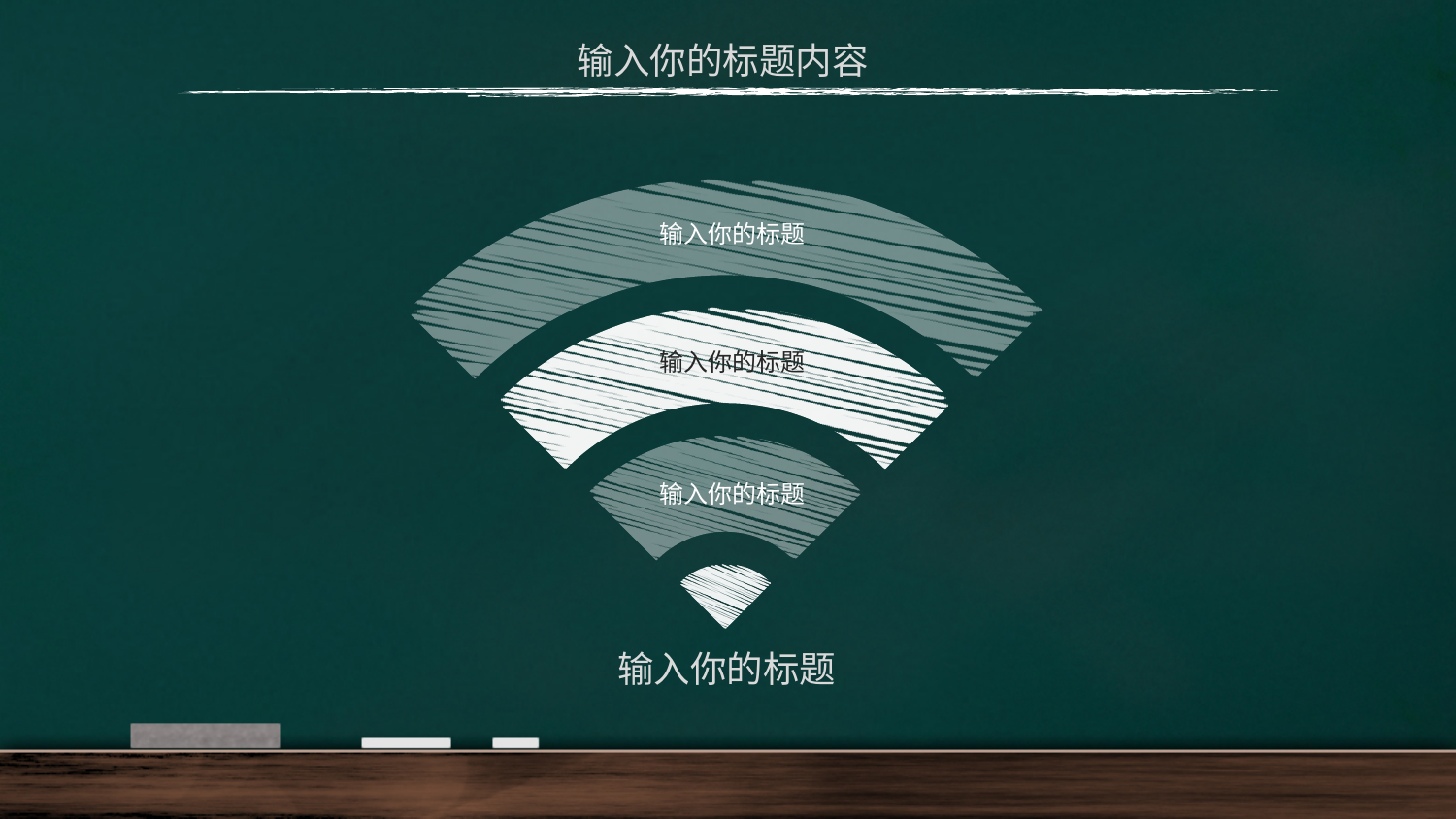

输入你的标题内容

输入你的标题

输入你的标题

输入你的标题

输入你的标题